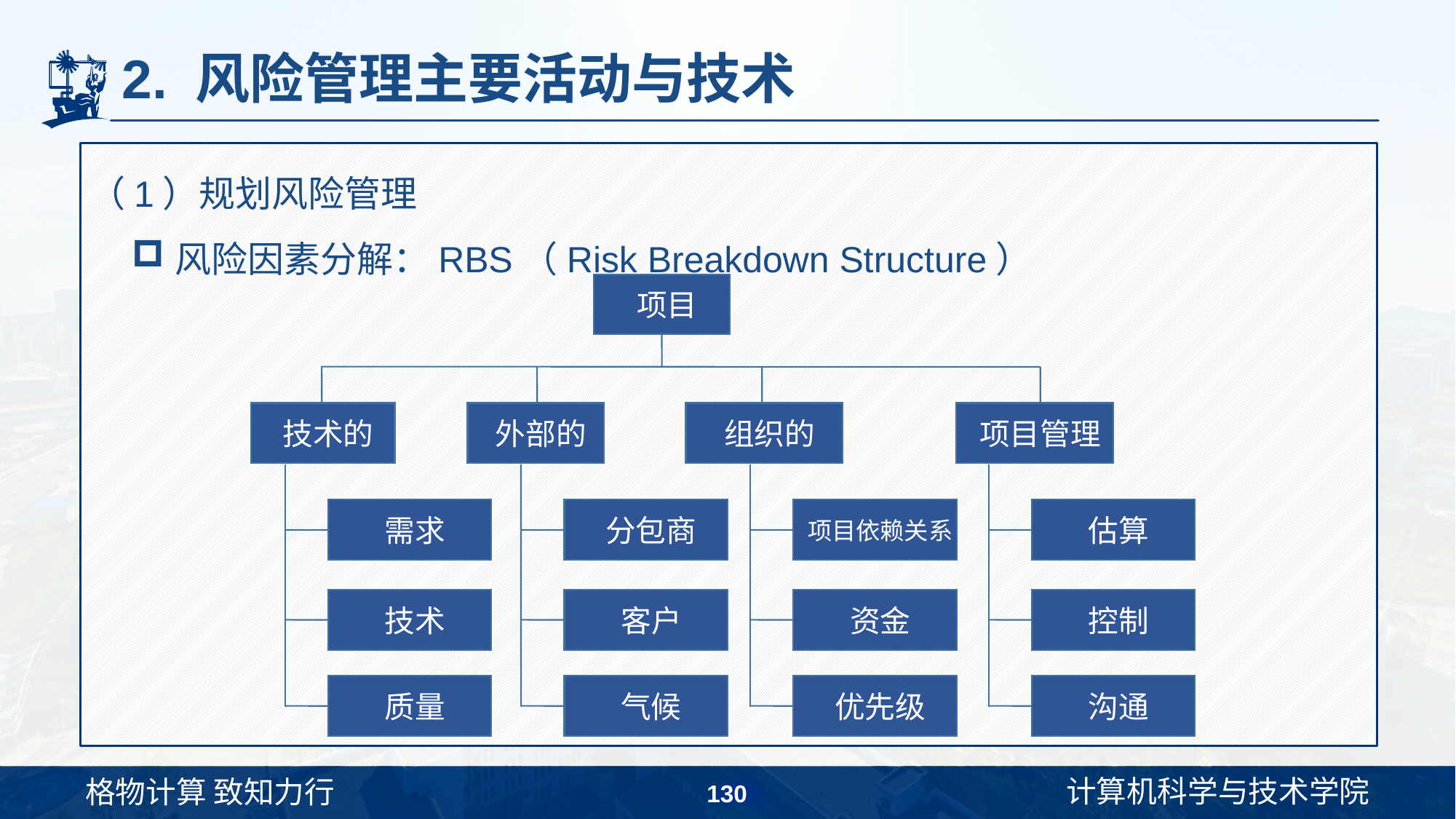

# 2. 风险管理主要活动与技术
（1）规划风险管理
风险因素分解：RBS（Risk Breakdown Structure）
项目

技术的
外部的
组织的
项目管理

需求
分包商
项目依赖关系
估算

技术
客户
资金
控制

质量
气候
优先级
沟通

130